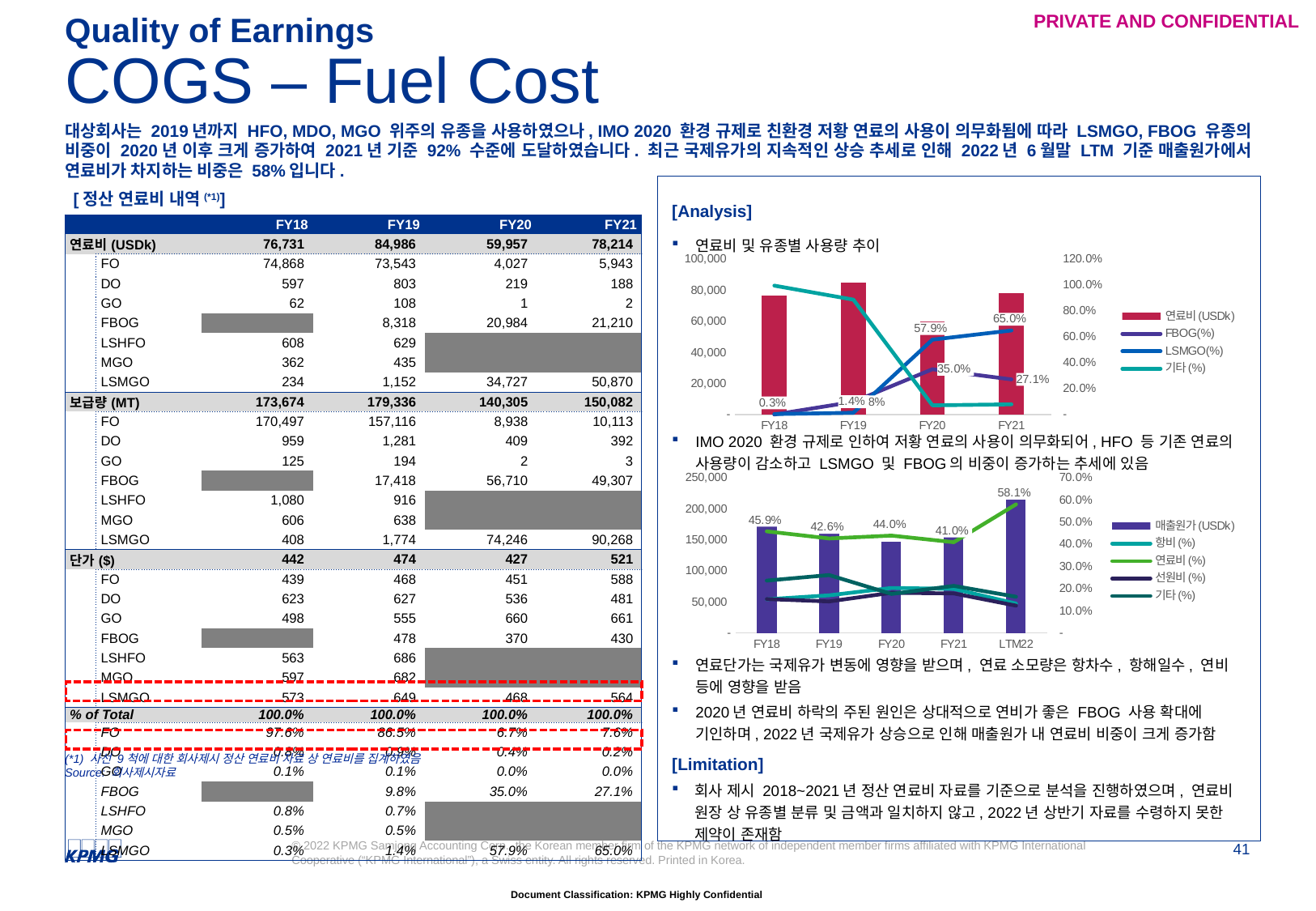

Quality of Earnings
# COGS – Fuel Cost
대상회사는 2019년까지 HFO, MDO, MGO 위주의 유종을 사용하였으나, IMO 2020 환경 규제로 친환경 저황 연료의 사용이 의무화됨에 따라 LSMGO, FBOG 유종의 비중이 2020년 이후 크게 증가하여 2021년 기준 92% 수준에 도달하였습니다. 최근 국제유가의 지속적인 상승 추세로 인해 2022년 6월말 LTM 기준 매출원가에서 연료비가 차지하는 비중은 58%입니다.
[Analysis]
연료비 및 유종별 사용량 추이

IMO 2020 환경 규제로 인하여 저황 연료의 사용이 의무화되어, HFO 등 기존 연료의 사용량이 감소하고 LSMGO 및 FBOG의 비중이 증가하는 추세에 있음

연료단가는 국제유가 변동에 영향을 받으며, 연료 소모량은 항차수, 항해일수, 연비 등에 영향을 받음
2020년 연료비 하락의 주된 원인은 상대적으로 연비가 좋은 FBOG 사용 확대에 기인하며, 2022년 국제유가 상승으로 인해 매출원가 내 연료비 비중이 크게 증가함
[Limitation]
회사 제시 2018~2021년 정산 연료비 자료를 기준으로 분석을 진행하였으며, 연료비 원장 상 유종별 분류 및 금액과 일치하지 않고, 2022년 상반기 자료를 수령하지 못한 제약이 존재함
[정산 연료비 내역(*1)]
|  |  | FY18 | FY19 | FY20 | FY21 |
| --- | --- | --- | --- | --- | --- |
| 연료비(USDk) |  | 76,731 | 84,986 | 59,957 | 78,214 |
|  | FO | 74,868 | 73,543 | 4,027 | 5,943 |
|  | DO | 597 | 803 | 219 | 188 |
|  | GO | 62 | 108 | 1 | 2 |
|  | FBOG |  | 8,318 | 20,984 | 21,210 |
|  | LSHFO | 608 | 629 |  |  |
|  | MGO | 362 | 435 |  |  |
|  | LSMGO | 234 | 1,152 | 34,727 | 50,870 |
| 보급량(MT) |  | 173,674 | 179,336 | 140,305 | 150,082 |
|  | FO | 170,497 | 157,116 | 8,938 | 10,113 |
|  | DO | 959 | 1,281 | 409 | 392 |
|  | GO | 125 | 194 | 2 | 3 |
|  | FBOG |  | 17,418 | 56,710 | 49,307 |
|  | LSHFO | 1,080 | 916 |  |  |
|  | MGO | 606 | 638 |  |  |
|  | LSMGO | 408 | 1,774 | 74,246 | 90,268 |
| 단가($) |  | 442 | 474 | 427 | 521 |
|  | FO | 439 | 468 | 451 | 588 |
|  | DO | 623 | 627 | 536 | 481 |
|  | GO | 498 | 555 | 660 | 661 |
|  | FBOG |  | 478 | 370 | 430 |
|  | LSHFO | 563 | 686 |  |  |
|  | MGO | 597 | 682 |  |  |
|  | LSMGO | 573 | 649 | 468 | 564 |
| % of Total |  | 100.0% | 100.0% | 100.0% | 100.0% |
|  | FO | 97.6% | 86.5% | 6.7% | 7.6% |
|  | DO | 0.8% | 0.9% | 0.4% | 0.2% |
|  | GO | 0.1% | 0.1% | 0.0% | 0.0% |
|  | FBOG |  | 9.8% | 35.0% | 27.1% |
|  | LSHFO | 0.8% | 0.7% |  |  |
|  | MGO | 0.5% | 0.5% |  |  |
|  | LSMGO | 0.3% | 1.4% | 57.9% | 65.0% |

### Chart

| Category | 연료비(USDk) | FBOG(%) | LSMGO(%) | 기타(%) |
|---|---|---|---|---|
| FY18 | 76730.61427335 | 0.0 | 0.0030478525711637016 | 0.9969521474288363 |
| FY19 | 84986.24102792 | 0.09787451503105478 | 0.013553471433353394 | 0.8885720135355918 |
| FY20 | 59957.29224662 | 0.3499777468653602 | 0.5791902613807192 | 0.07083199175392063 |
| FY21 | 78213.78223337 | 0.27118220860467035 | 0.6503996273599996 | 0.07841816403533008 |

### Chart

| Category | 매출원가(USDk) | 항비(%) | 연료비(%) | 선원비(%) | 기타(%) |
|---|---|---|---|---|---|
| FY18 | 172516.05617 | 0.15192449248997925 | 0.45865378722794853 | 0.15309954972523296 | 0.2363221705568392 |
| FY19 | 174450.02916 | 0.16989177888194743 | 0.4264915358183252 | 0.14231718469493207 | 0.2612995006047953 |
| FY20 | 147022.87885 | 0.20300994405402367 | 0.4396042966614784 | 0.18124825563501065 | 0.17613750364948721 |
| FY21 | 158062.80809 | 0.1990130360842939 | 0.40981650758169824 | 0.17860277911756287 | 0.2125676772164449 |
| LTM22 | 224249.56197 | 0.13280911502509105 | 0.5805864057715198 | 0.12327378901947741 | 0.16333069018391175 |

(*1) 사선 9척에 대한 회사제시 정산 연료비 자료 상 연료비를 집계하였음
Source: 회사제시자료